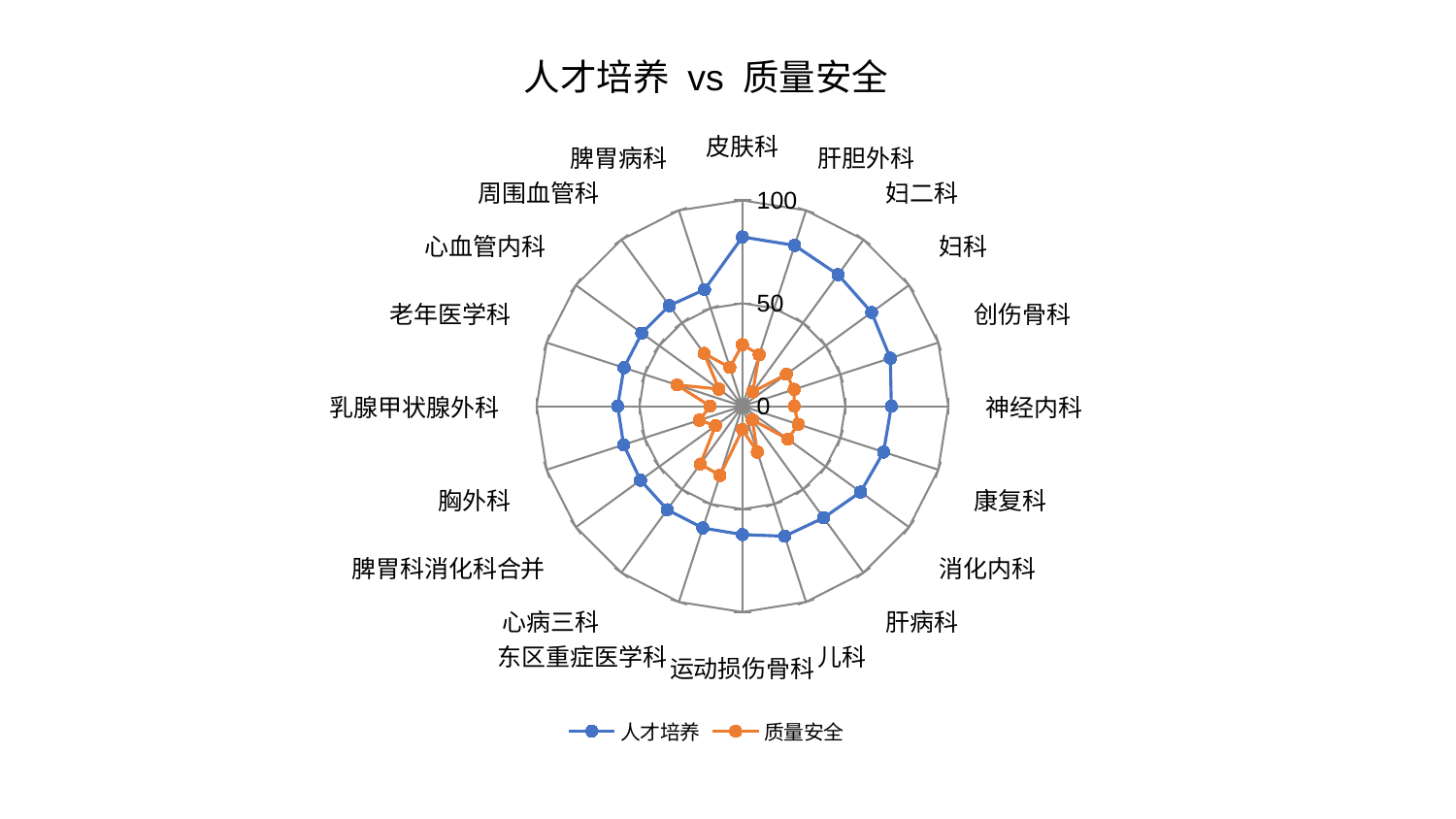

### Chart: 人才培养 vs 质量安全

| Category | 人才培养 | 质量安全 |
|---|---|---|
| 皮肤科 | 82.2318101992766 | 29.936038088754337 |
| 肝胆外科 | 82.14926414413559 | 26.341886646446596 |
| 妇二科 | 79.01442136709379 | 8.54352204158691 |
| 妇科 | 77.53442164276623 | 26.414668696719065 |
| 创伤骨科 | 75.54115559502081 | 26.428001393995988 |
| 神经内科 | 72.32369853112205 | 25.16155079600778 |
| 康复科 | 72.07304616181051 | 28.507099217789197 |
| 消化内科 | 70.94508317119376 | 27.30361161844592 |
| 肝病科 | 67.06453046708074 | 8.153857301905287 |
| 儿科 | 66.42902785443646 | 23.479316256388746 |
| 运动损伤骨科 | 62.39477709119007 | 11.361286699584623 |
| 东区重症医学科 | 62.2396042965482 | 35.35881056330546 |
| 心病三科 | 62.176731664519316 | 34.78406342567949 |
| 脾胃科消化科合并 | 61.2134012417761 | 16.183506471135978 |
| 胸外科 | 60.70433348560812 | 22.02988325394931 |
| 乳腺甲状腺外科 | 60.60975163883234 | 15.672812073056145 |
| 老年医学科 | 60.5126042190012 | 33.42165541655662 |
| 心血管内科 | 60.425498455976474 | 14.128919516813687 |
| 周围血管科 | 60.39848294326422 | 31.714893024900697 |
| 脾胃病科 | 59.58843061223654 | 19.785465502606552 |
85